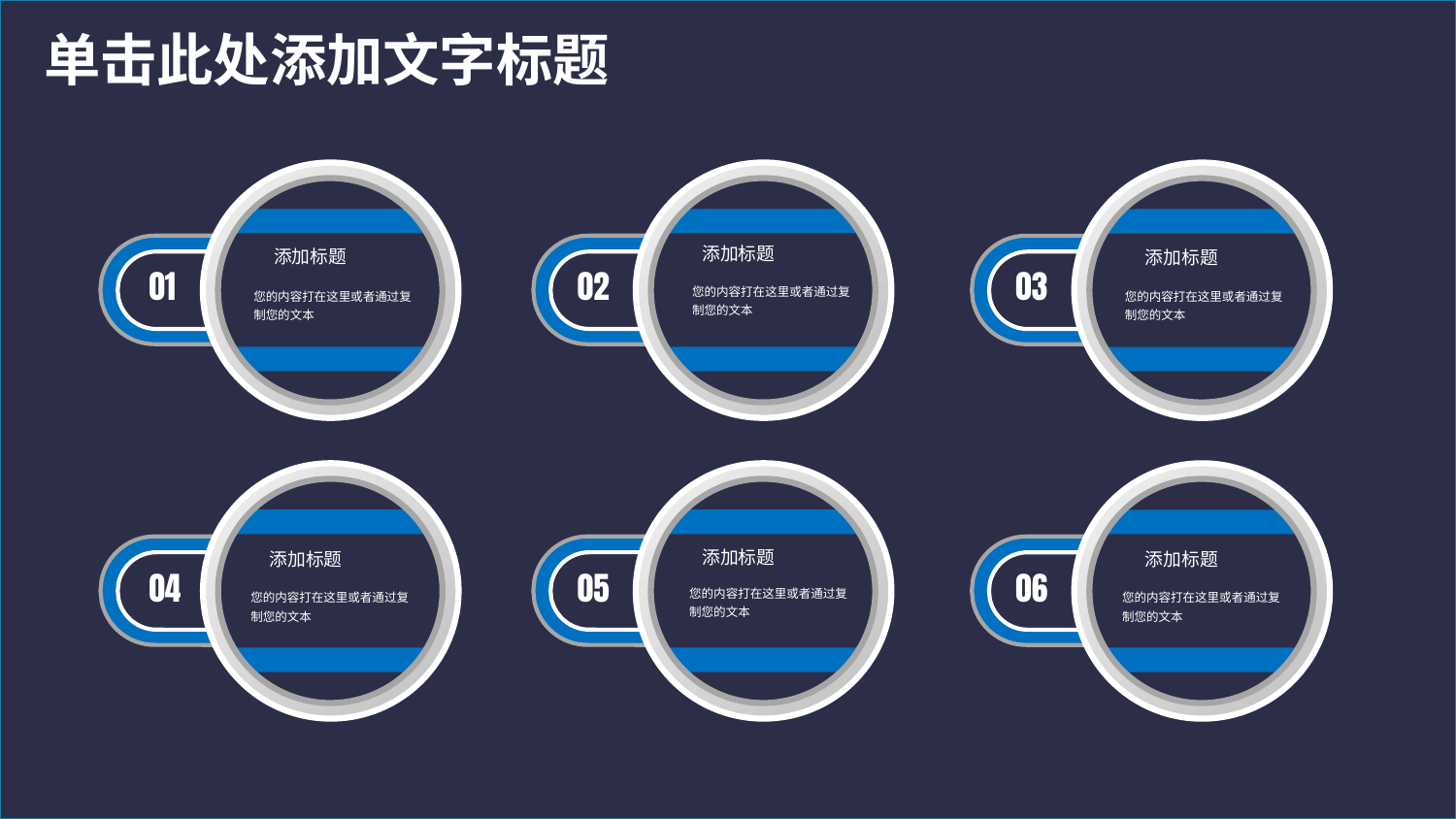

添加标题
您的内容打在这里或者通过复制您的文本

02

01

03
添加标题
您的内容打在这里或者通过复制您的文本
添加标题
您的内容打在这里或者通过复制您的文本

04

05

06
添加标题
您的内容打在这里或者通过复制您的文本
添加标题
您的内容打在这里或者通过复制您的文本
添加标题
您的内容打在这里或者通过复制您的文本